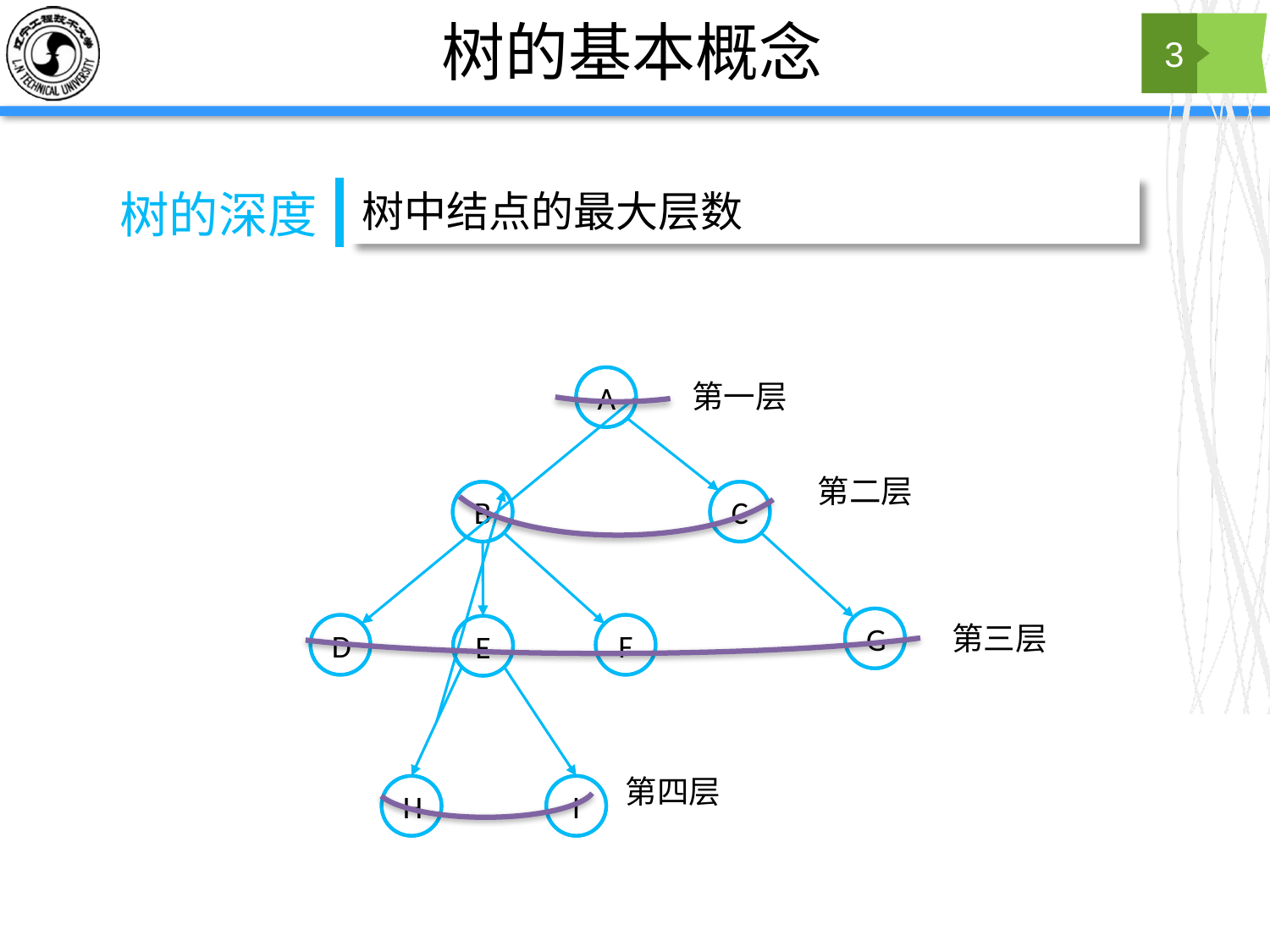

# 树的基本概念
3

树中结点的最大层数
树的深度

A
第一层

第二层
B
C

G
第三层
D
F
E

第四层
H
I